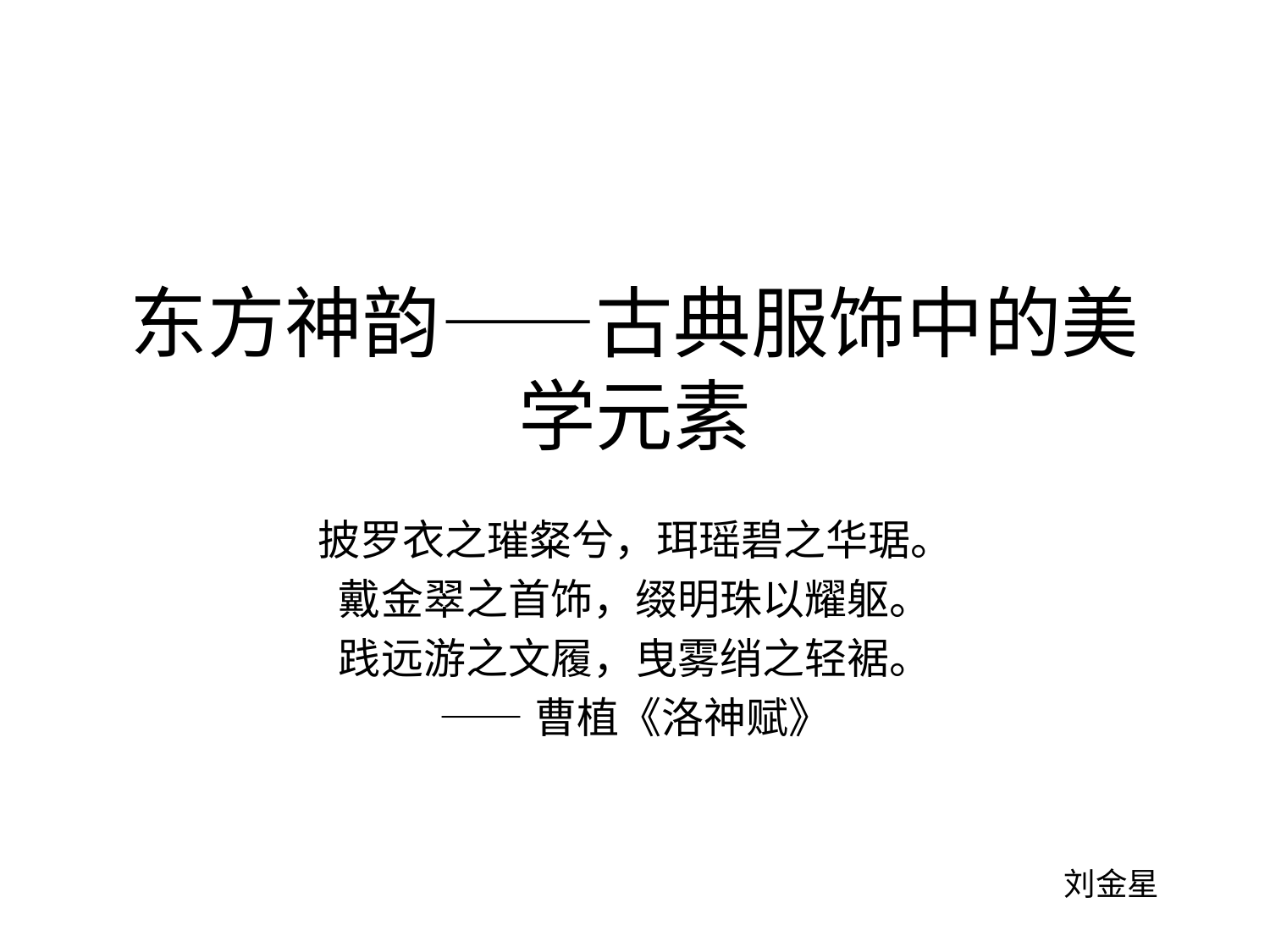

# 东方神韵——古典服饰中的美学元素
披罗衣之璀粲兮，珥瑶碧之华琚。
戴金翠之首饰，缀明珠以耀躯。
践远游之文履，曳雾绡之轻裾。
——曹植《洛神赋》

刘金星